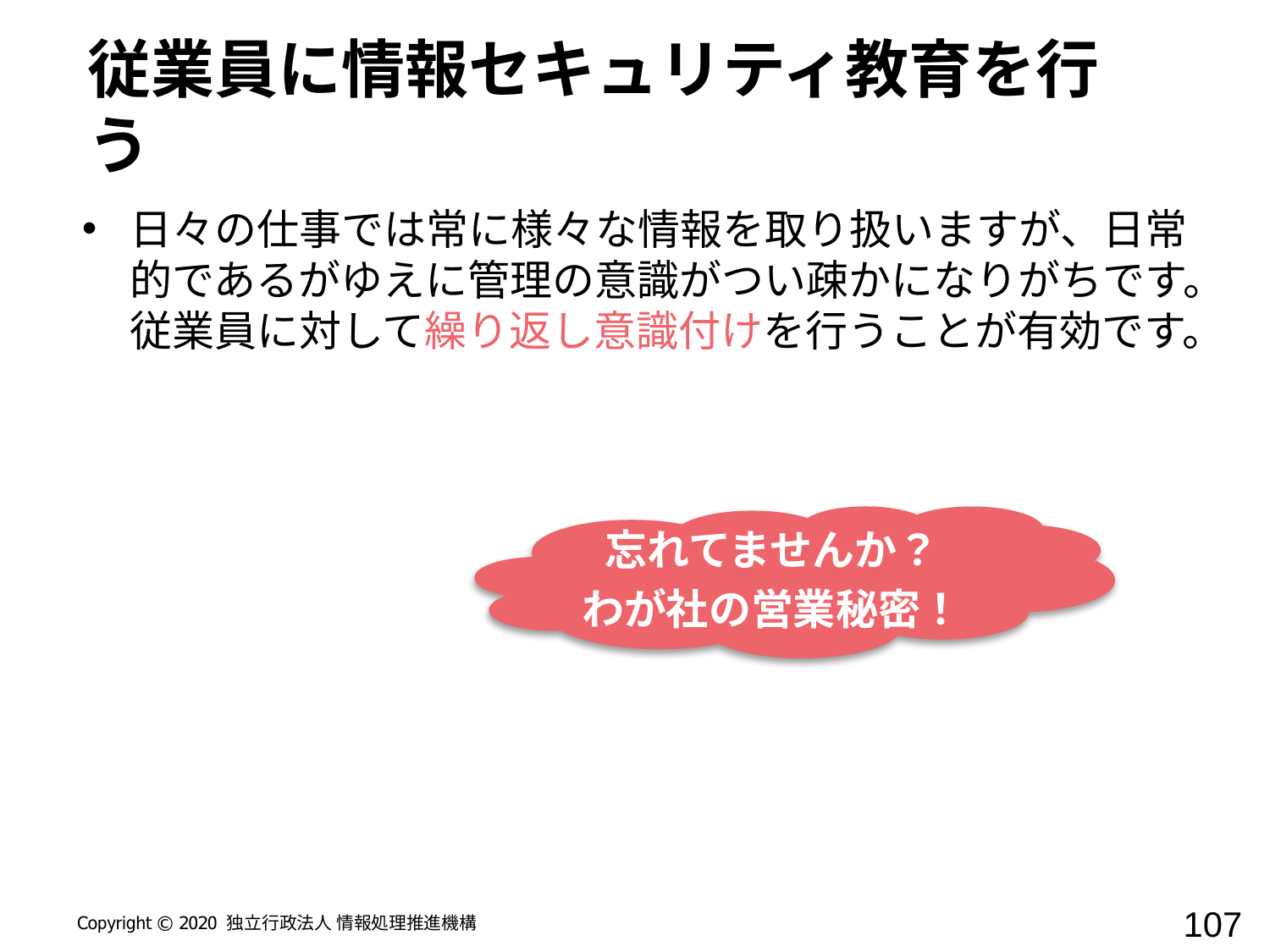

# 従業員に情報セキュリティ教育を行う
日々の仕事では常に様々な情報を取り扱いますが、日常的であるがゆえに管理の意識がつい疎かになりがちです。従業員に対して繰り返し意識付けを行うことが有効です。
忘れてませんか？
わが社の営業秘密！